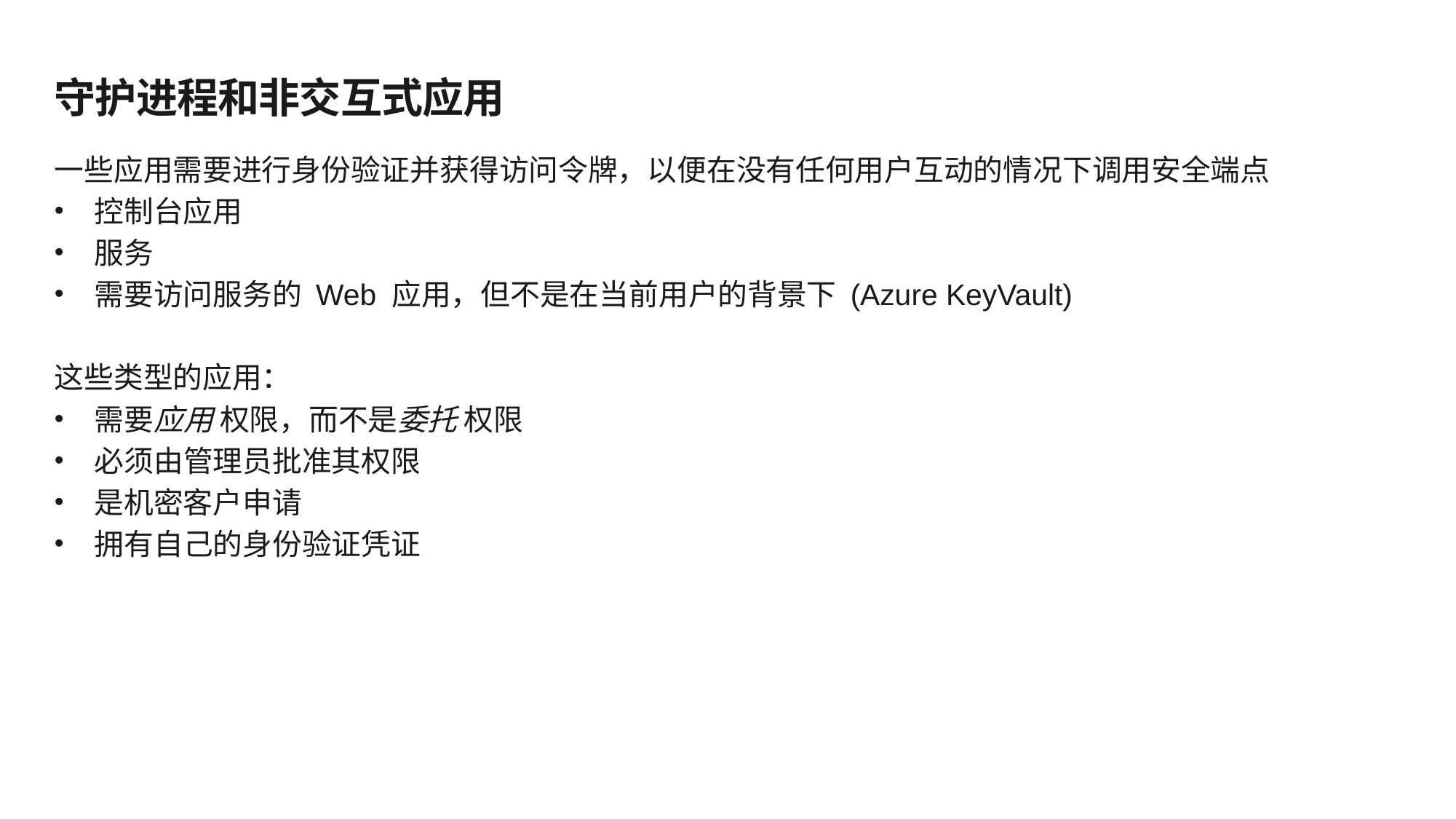

# 守护进程和非交互式应用
一些应用需要进行身份验证并获得访问令牌，以便在没有任何用户互动的情况下调用安全端点
控制台应用
服务
需要访问服务的 Web 应用，但不是在当前用户的背景下 (Azure KeyVault)

这些类型的应用：
需要应用 权限，而不是委托 权限
必须由管理员批准其权限
是机密客户申请
拥有自己的身份验证凭证